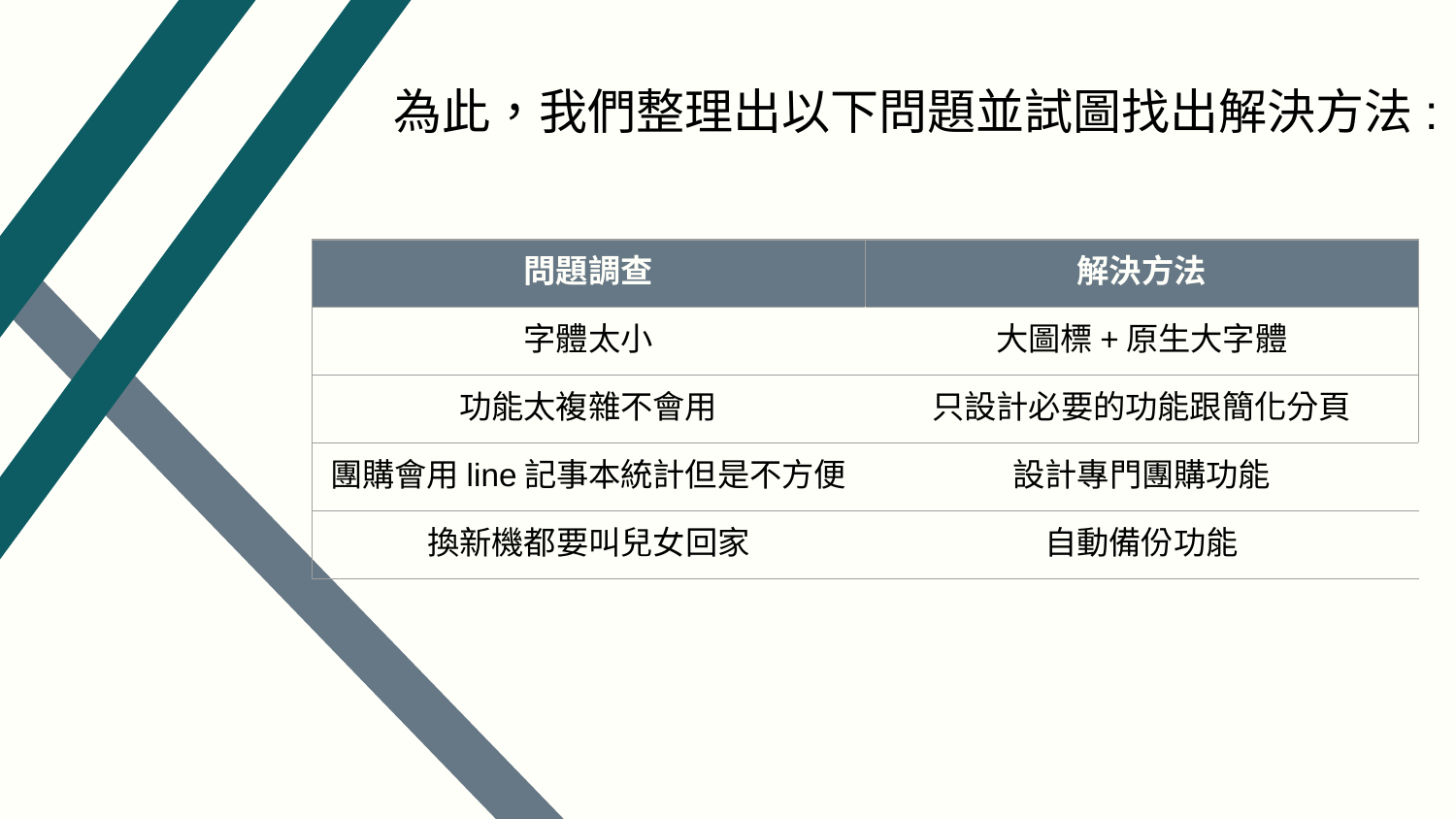

為此，我們整理出以下問題並試圖找出解決方法:
| 問題調查 | 解決方法 |
| --- | --- |
| 字體太小 | 大圖標+原生大字體 |
| 功能太複雜不會用 | 只設計必要的功能跟簡化分頁 |
| 團購會用line記事本統計但是不方便 | 設計專門團購功能 |
| 換新機都要叫兒女回家 | 自動備份功能 |